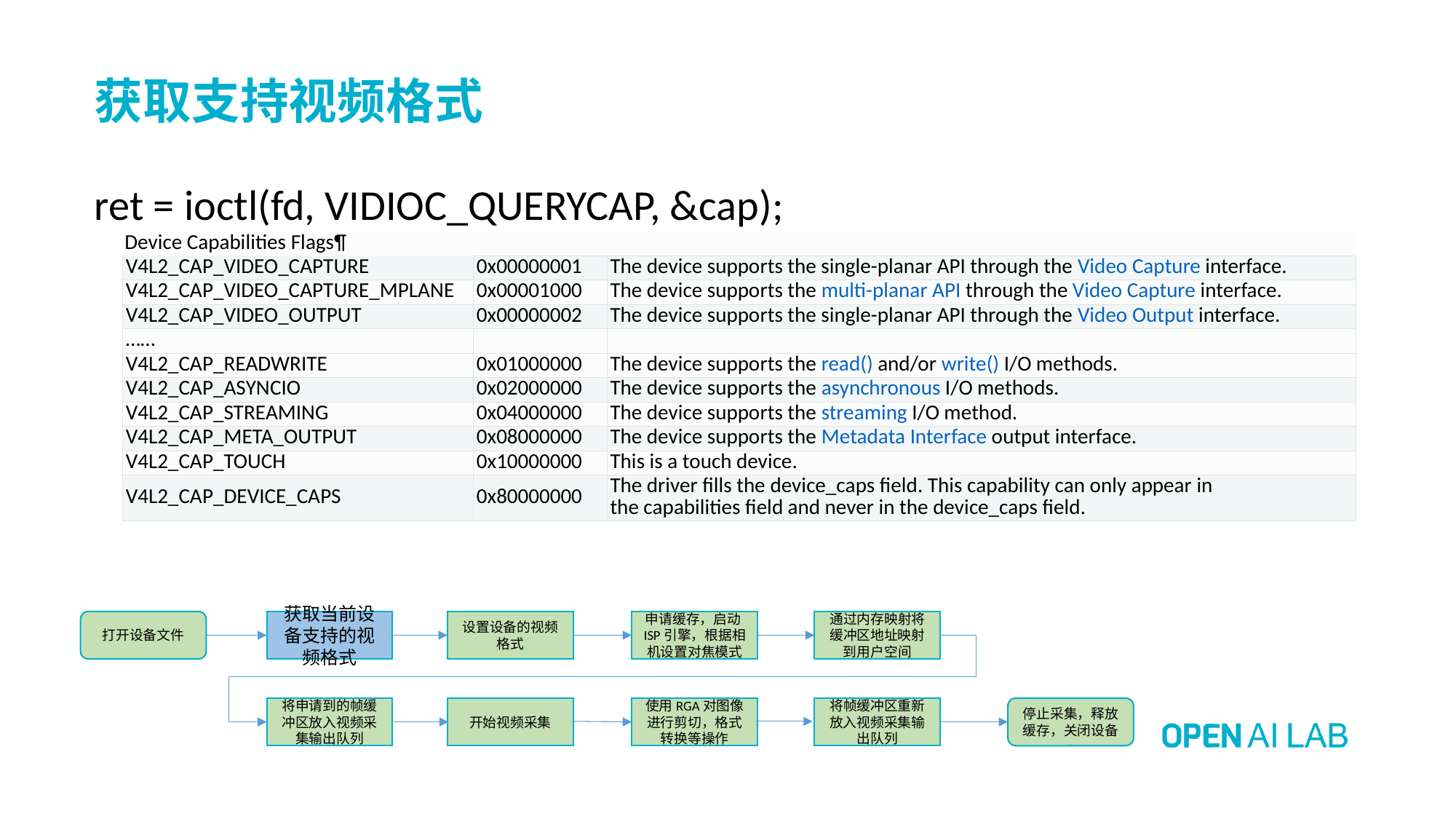

# 获取支持视频格式
ret = ioctl(fd, VIDIOC_QUERYCAP, &cap);
| Device Capabilities Flags¶ |  |  |
| --- | --- | --- |
| V4L2\_CAP\_VIDEO\_CAPTURE | 0x00000001 | The device supports the single-planar API through the Video Capture interface. |
| V4L2\_CAP\_VIDEO\_CAPTURE\_MPLANE | 0x00001000 | The device supports the multi-planar API through the Video Capture interface. |
| V4L2\_CAP\_VIDEO\_OUTPUT | 0x00000002 | The device supports the single-planar API through the Video Output interface. |
| …… |  |  |
| V4L2\_CAP\_READWRITE | 0x01000000 | The device supports the read() and/or write() I/O methods. |
| V4L2\_CAP\_ASYNCIO | 0x02000000 | The device supports the asynchronous I/O methods. |
| V4L2\_CAP\_STREAMING | 0x04000000 | The device supports the streaming I/O method. |
| V4L2\_CAP\_META\_OUTPUT | 0x08000000 | The device supports the Metadata Interface output interface. |
| V4L2\_CAP\_TOUCH | 0x10000000 | This is a touch device. |
| V4L2\_CAP\_DEVICE\_CAPS | 0x80000000 | The driver fills the device\_caps field. This capability can only appear in the capabilities field and never in the device\_caps field. |
通过内存映射将缓冲区地址映射到用户空间
设置设备的视频格式
申请缓存，启动ISP引擎，根据相机设置对焦模式
打开设备文件
获取当前设备支持的视频格式
将申请到的帧缓冲区放入视频采集输出队列
开始视频采集
使用RGA对图像进行剪切，格式转换等操作
将帧缓冲区重新放入视频采集输出队列
停止采集，释放缓存，关闭设备